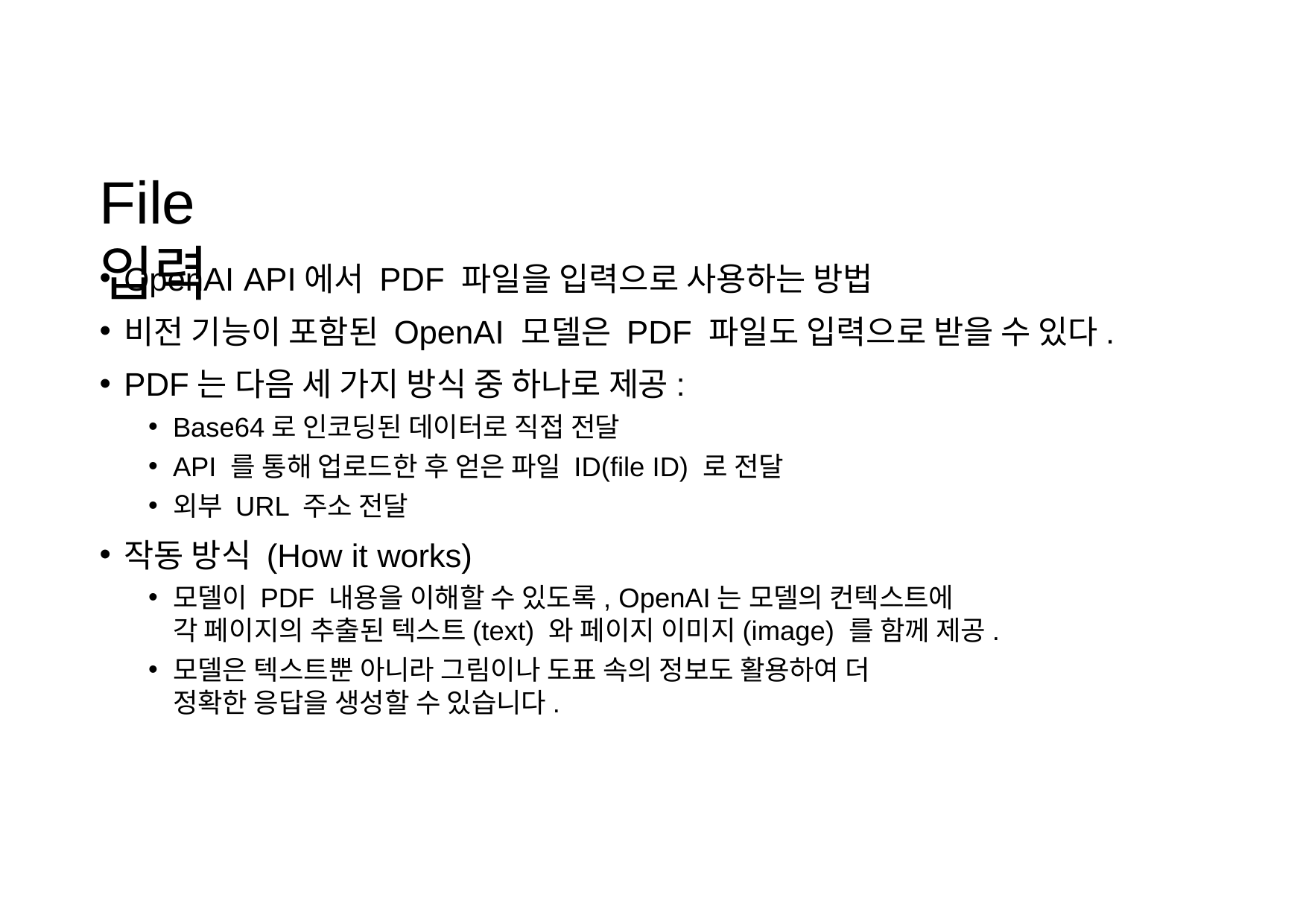

# File 입력
OpenAI API에서 PDF 파일을 입력으로 사용하는 방법
비전 기능이 포함된 OpenAI 모델은 PDF 파일도 입력으로 받을 수 있다.
PDF는 다음 세 가지 방식 중 하나로 제공:
Base64로 인코딩된 데이터로 직접 전달
API 를 통해 업로드한 후 얻은 파일 ID(file ID) 로 전달
외부 URL 주소 전달
작동 방식 (How it works)
모델이 PDF 내용을 이해할 수 있도록, OpenAI는 모델의 컨텍스트에
각 페이지의 추출된 텍스트(text) 와 페이지 이미지(image) 를 함께 제공.
모델은 텍스트뿐 아니라 그림이나 도표 속의 정보도 활용하여 더 정확한 응답을 생성할 수 있습니다.